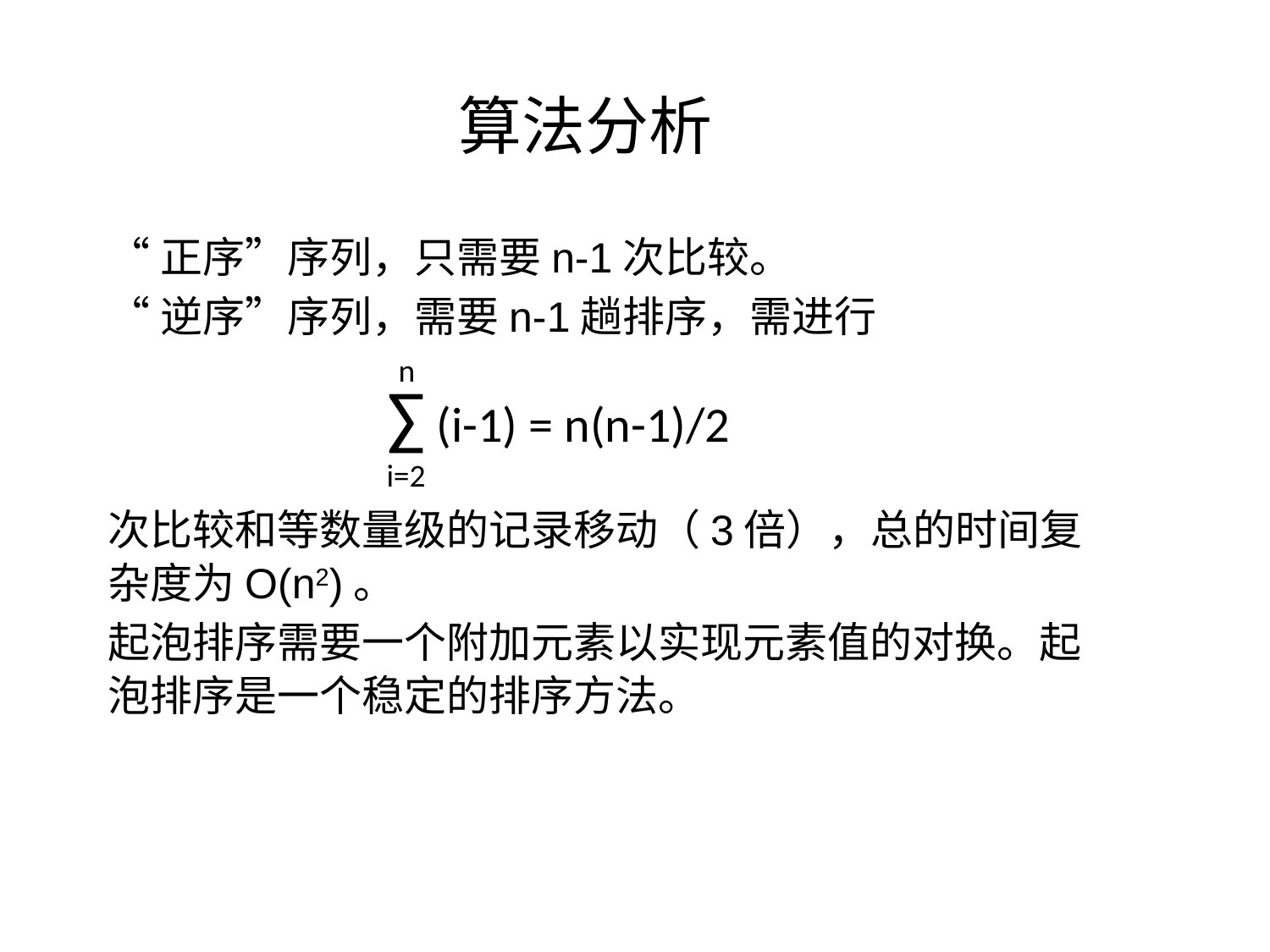

算法分析

“正序”序列，只需要n-1次比较。
“逆序”序列，需要n-1趟排序，需进行
次比较和等数量级的记录移动（3倍），总的时间复杂度为O(n2)。
起泡排序需要一个附加元素以实现元素值的对换。起泡排序是一个稳定的排序方法。

n
∑ (i-1) = n(n-1)/2
i=2